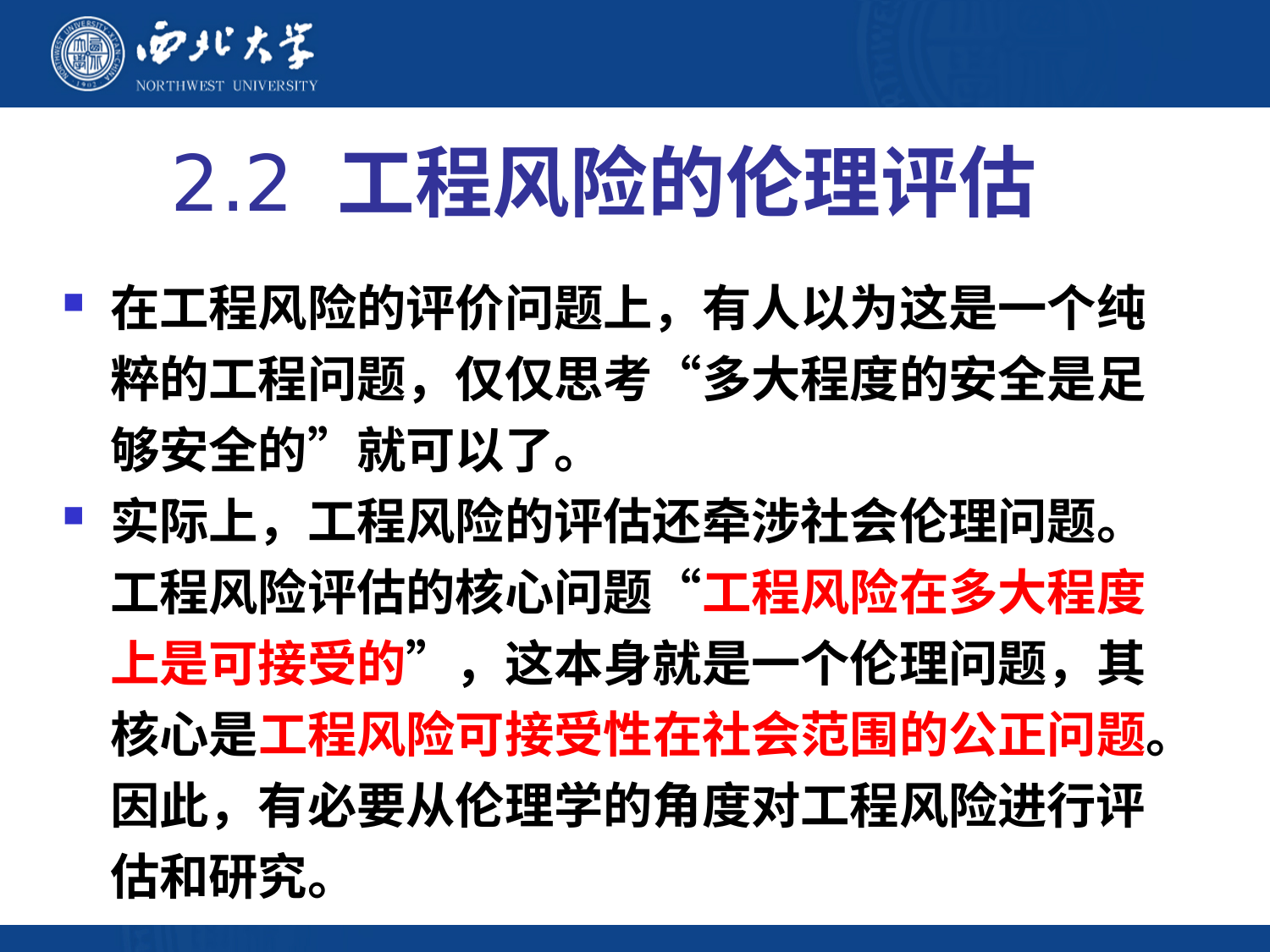

# 2.2 工程风险的伦理评估
在工程风险的评价问题上，有人以为这是一个纯粹的工程问题，仅仅思考“多大程度的安全是足够安全的”就可以了。
实际上，工程风险的评估还牵涉社会伦理问题。工程风险评估的核心问题“工程风险在多大程度上是可接受的”，这本身就是一个伦理问题，其核心是工程风险可接受性在社会范围的公正问题。因此，有必要从伦理学的角度对工程风险进行评估和研究。